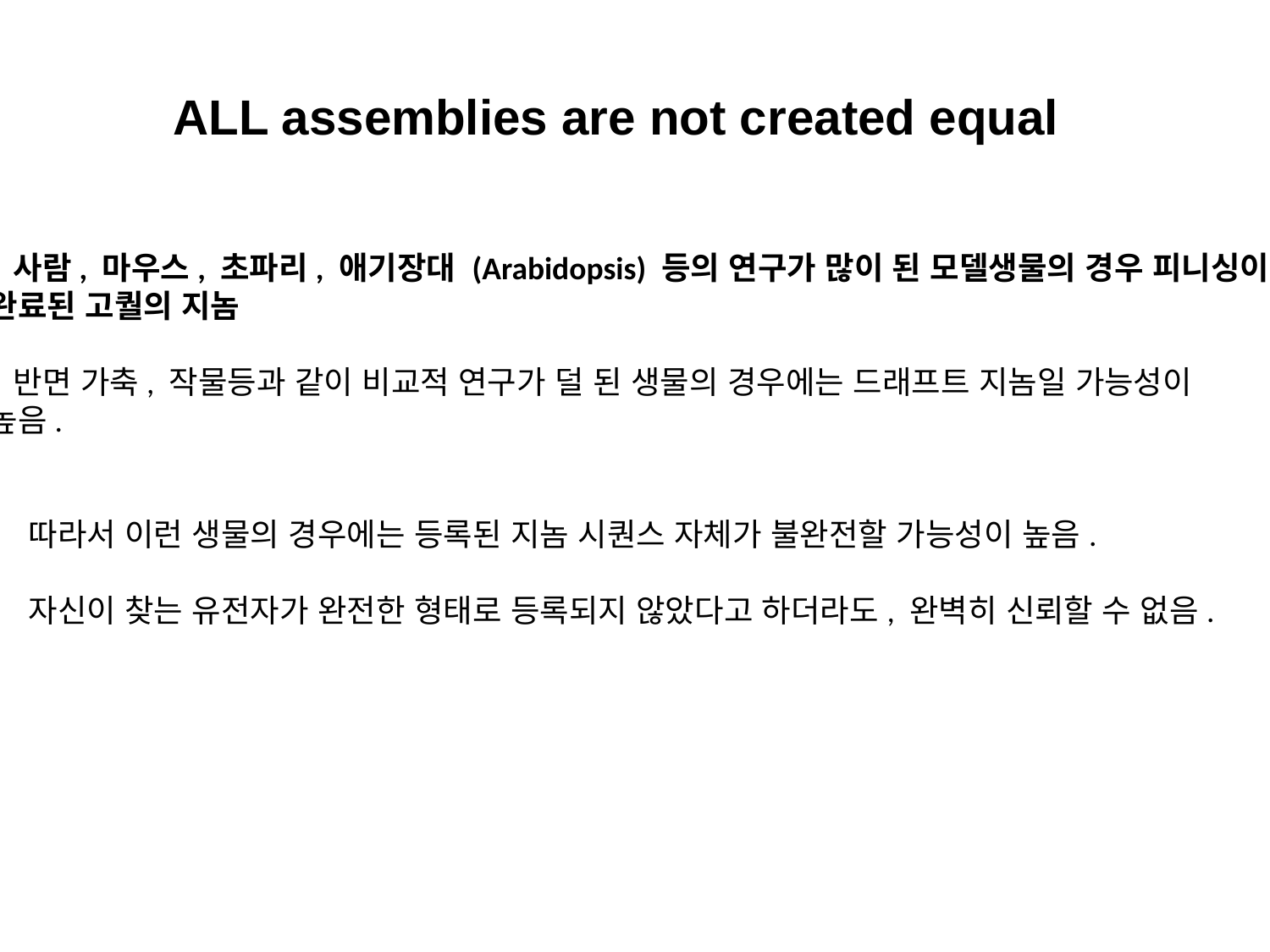

ALL assemblies are not created equal
- 사람, 마우스, 초파리, 애기장대 (Arabidopsis) 등의 연구가 많이 된 모델생물의 경우 피니싱이
완료된 고퀄의 지놈

- 반면 가축, 작물등과 같이 비교적 연구가 덜 된 생물의 경우에는 드래프트 지놈일 가능성이
높음.

따라서 이런 생물의 경우에는 등록된 지놈 시퀀스 자체가 불완전할 가능성이 높음.

자신이 찾는 유전자가 완전한 형태로 등록되지 않았다고 하더라도, 완벽히 신뢰할 수 없음.